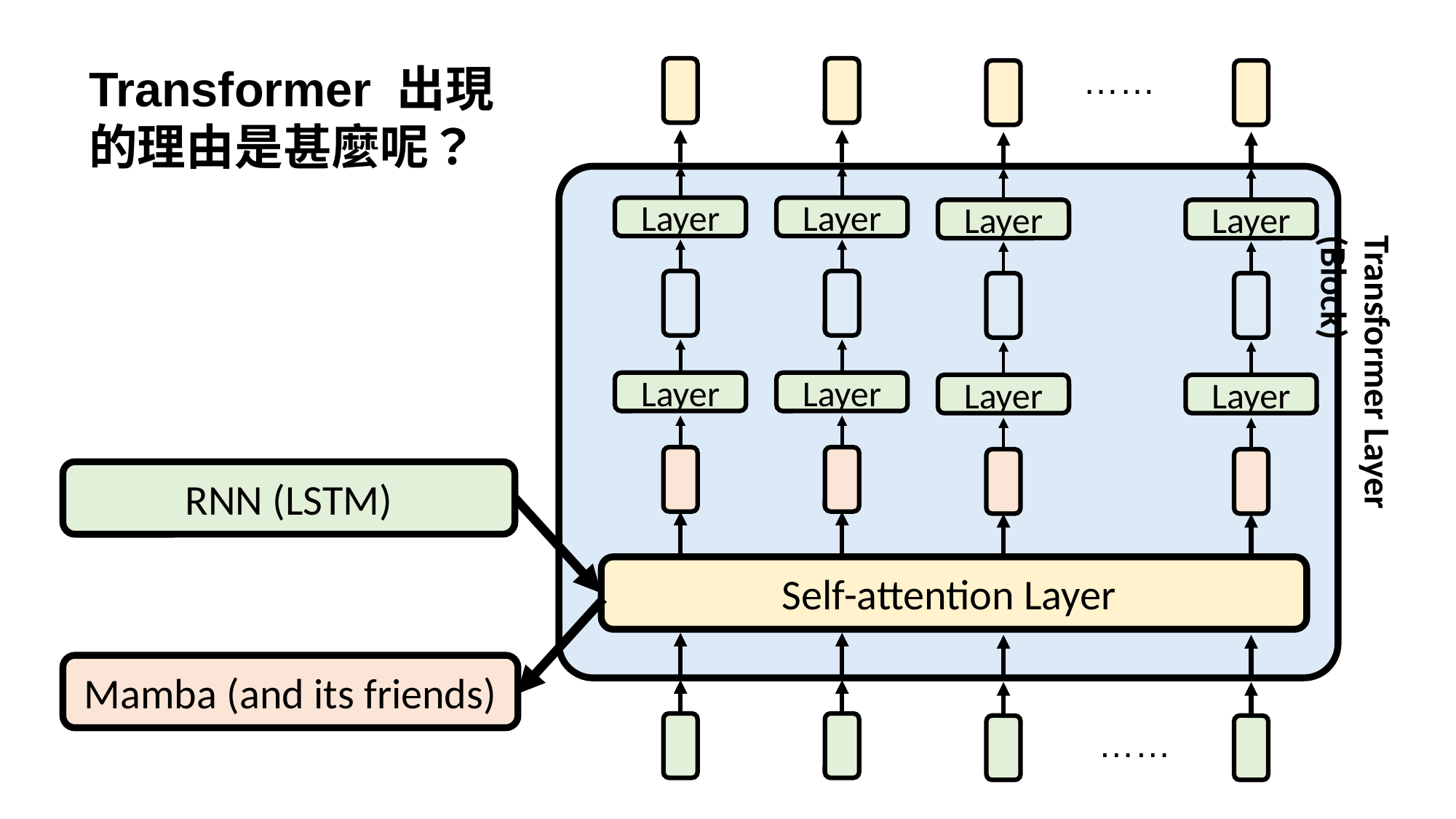

Transformer 出現的理由是甚麼呢？
……

Layer
Layer
Layer
Layer

Layer
Layer
Layer
Layer
Transformer Layer (Block)

RNN (LSTM)
Self-attention Layer
Mamba (and its friends)

……